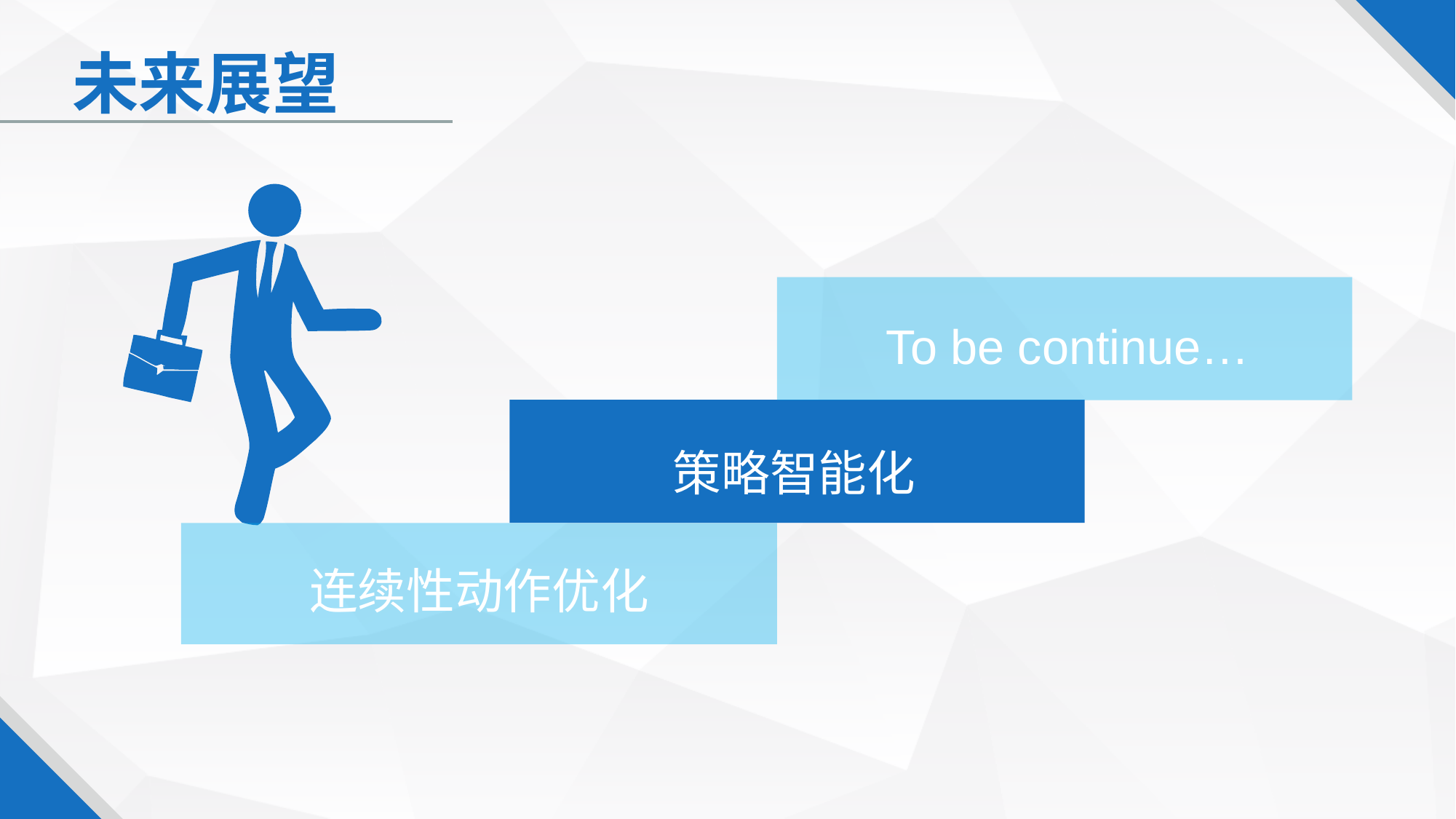

# 未来展望

To be continue…

策略智能化

连续性动作优化